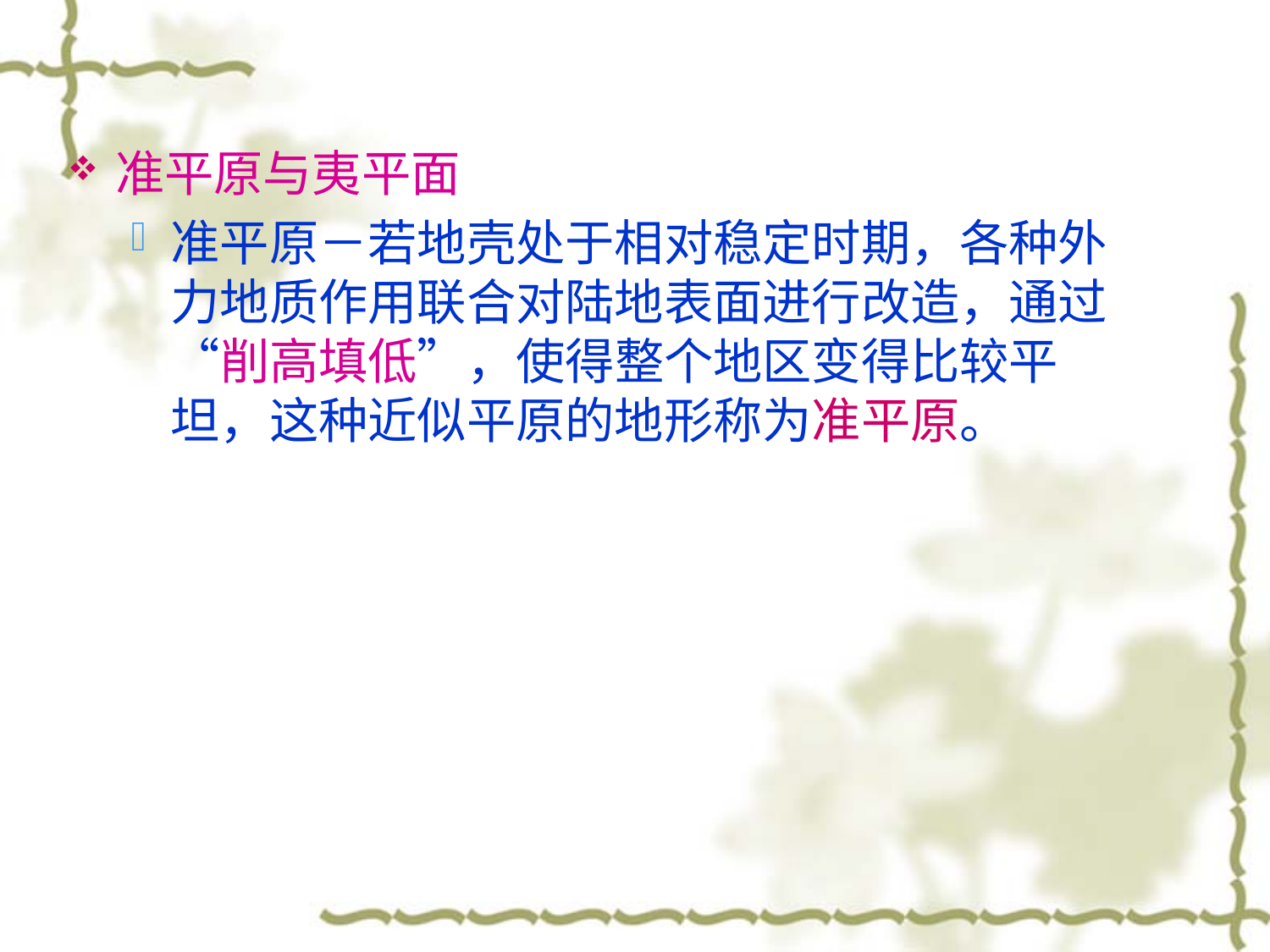

准平原与夷平面
准平原－若地壳处于相对稳定时期，各种外力地质作用联合对陆地表面进行改造，通过“削高填低”，使得整个地区变得比较平坦，这种近似平原的地形称为准平原。